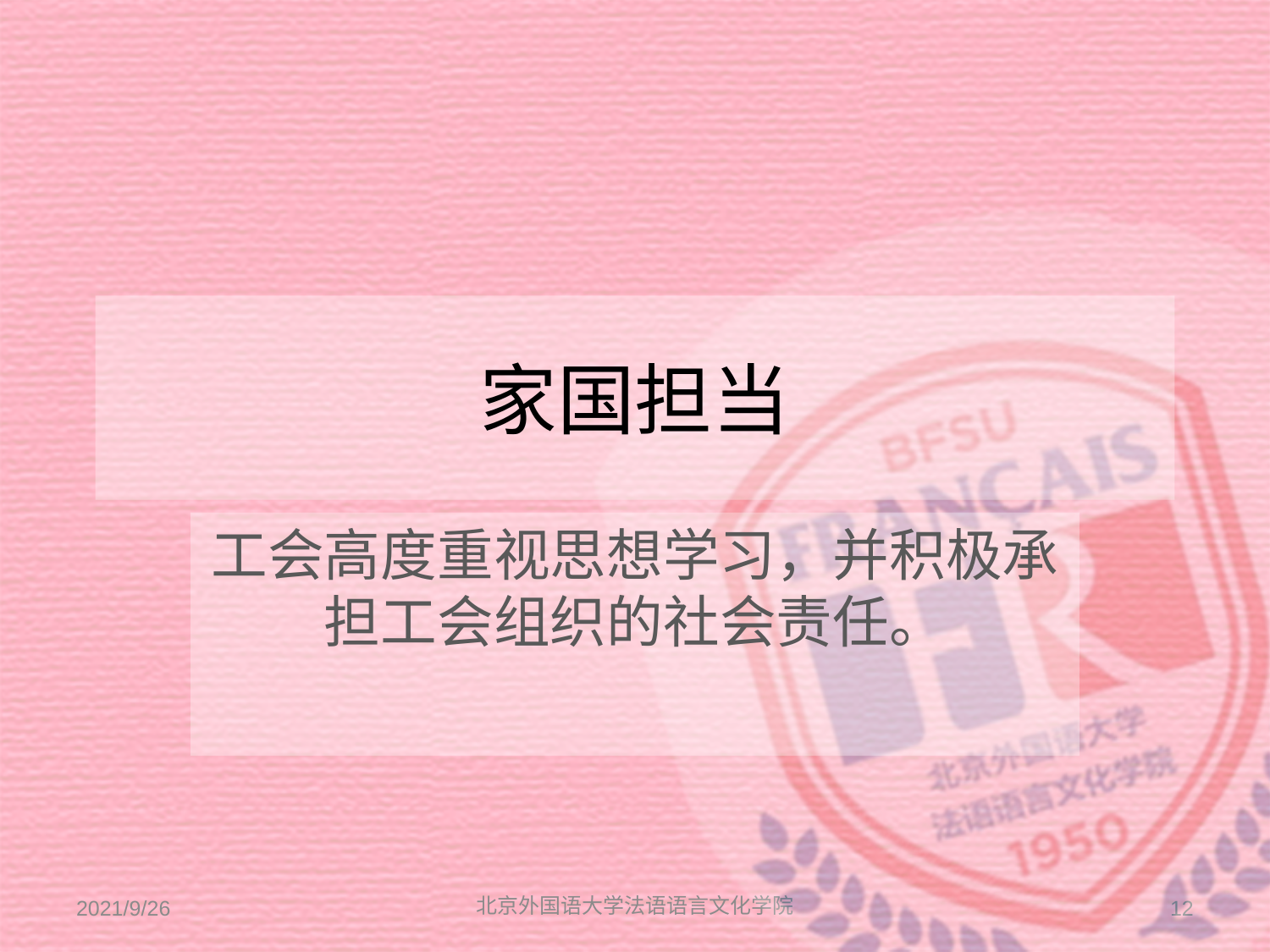

# 家国担当
工会高度重视思想学习，并积极承担工会组织的社会责任。
2021/9/26
北京外国语大学法语语言文化学院
12